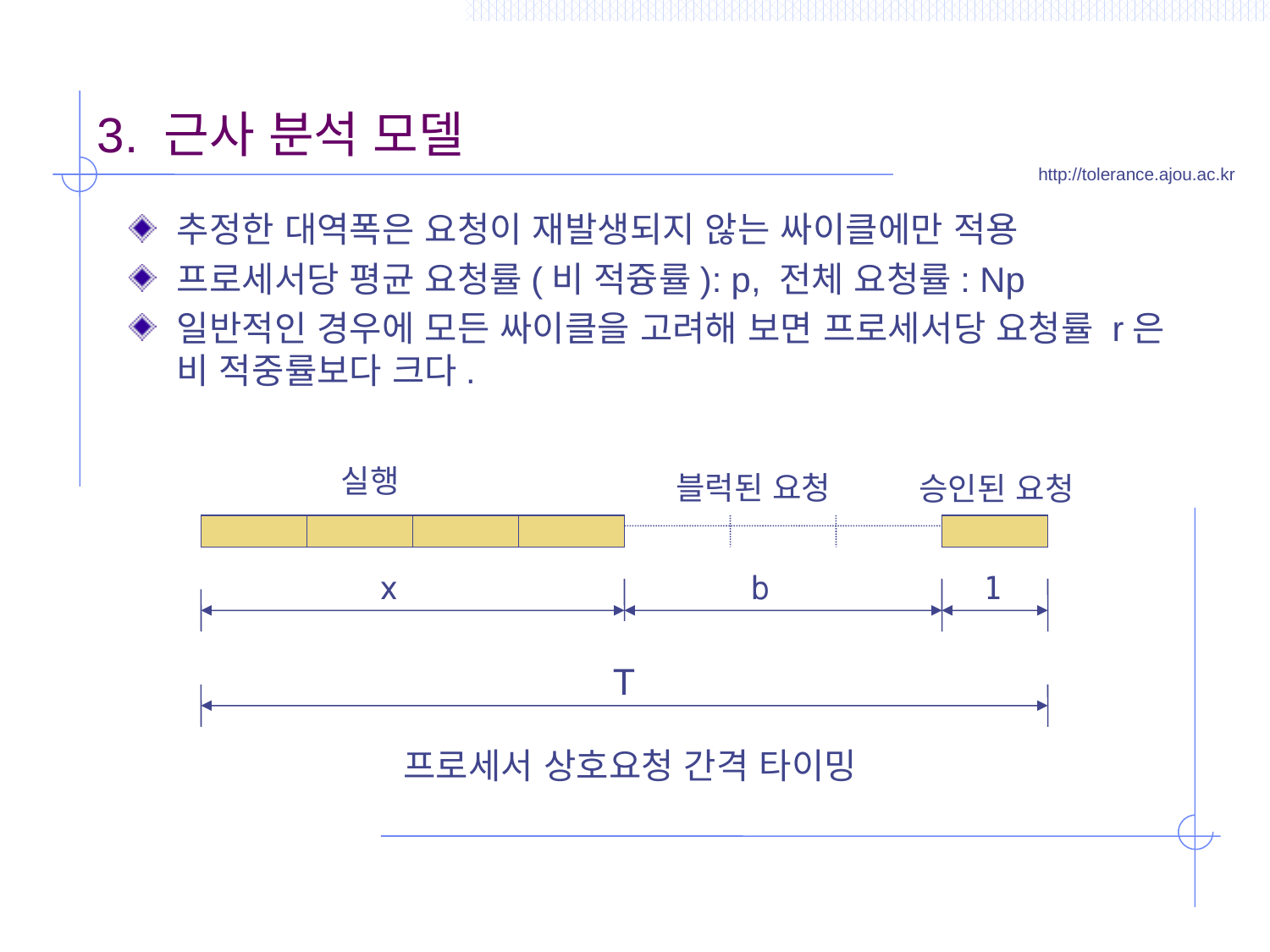

# 3. 근사 분석 모델
추정한 대역폭은 요청이 재발생되지 않는 싸이클에만 적용
프로세서당 평균 요청률(비 적즁률): p, 전체 요청률: Np
일반적인 경우에 모든 싸이클을 고려해 보면 프로세서당 요청률 r은 비 적중률보다 크다.
실행
블럭된 요청
승인된 요청

x
b
1

T

프로세서 상호요청 간격 타이밍